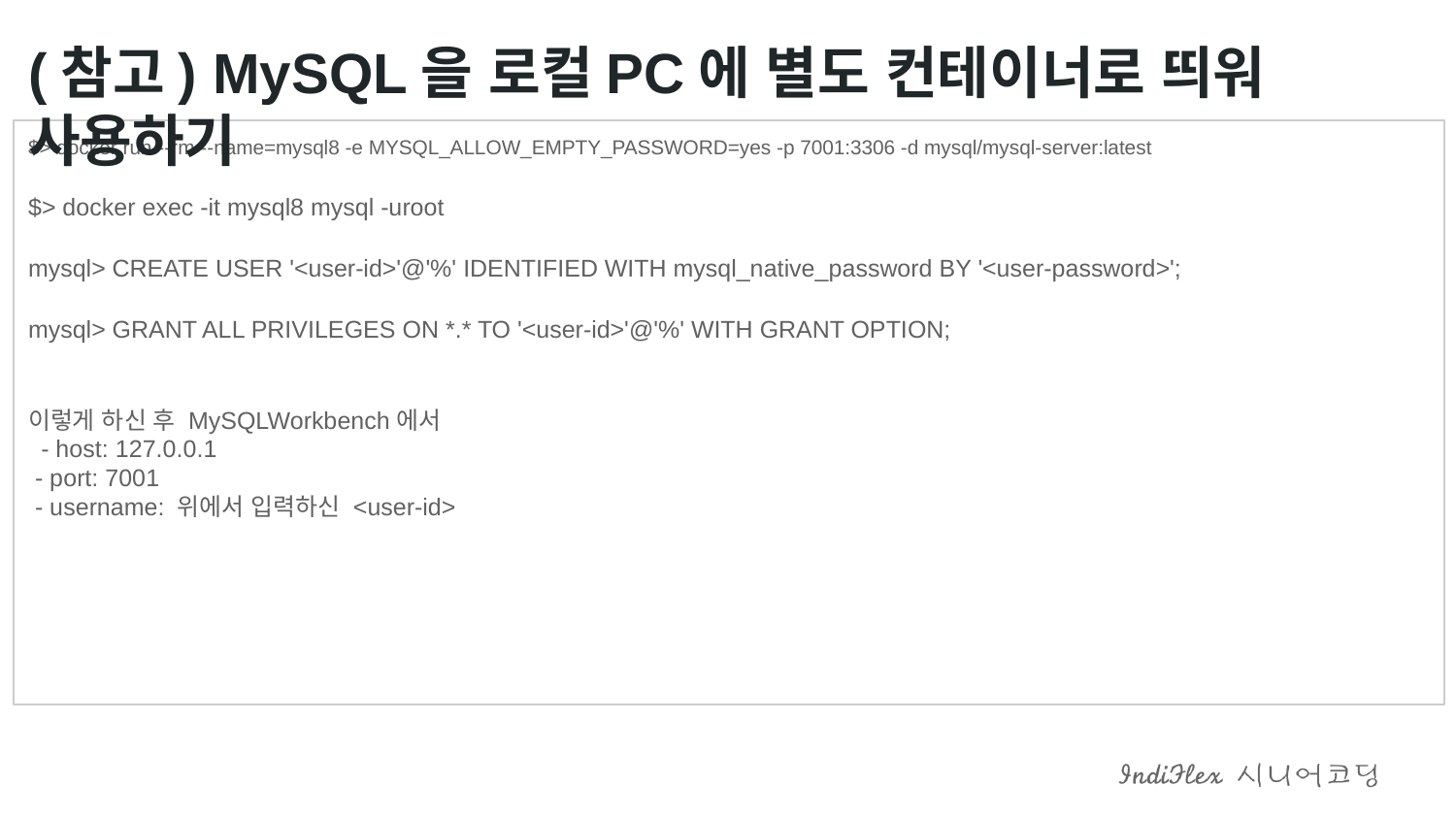

(참고) MySQL을 로컬PC에 별도 컨테이너로 띄워 사용하기
$> docker run --rm --name=mysql8 -e MYSQL_ALLOW_EMPTY_PASSWORD=yes -p 7001:3306 -d mysql/mysql-server:latest
$> docker exec -it mysql8 mysql -uroot
mysql> CREATE USER '<user-id>'@'%' IDENTIFIED WITH mysql_native_password BY '<user-password>';
mysql> GRANT ALL PRIVILEGES ON *.* TO '<user-id>'@'%' WITH GRANT OPTION;
이렇게 하신 후 MySQLWorkbench에서
 - host: 127.0.0.1
 - port: 7001
 - username: 위에서 입력하신 <user-id>